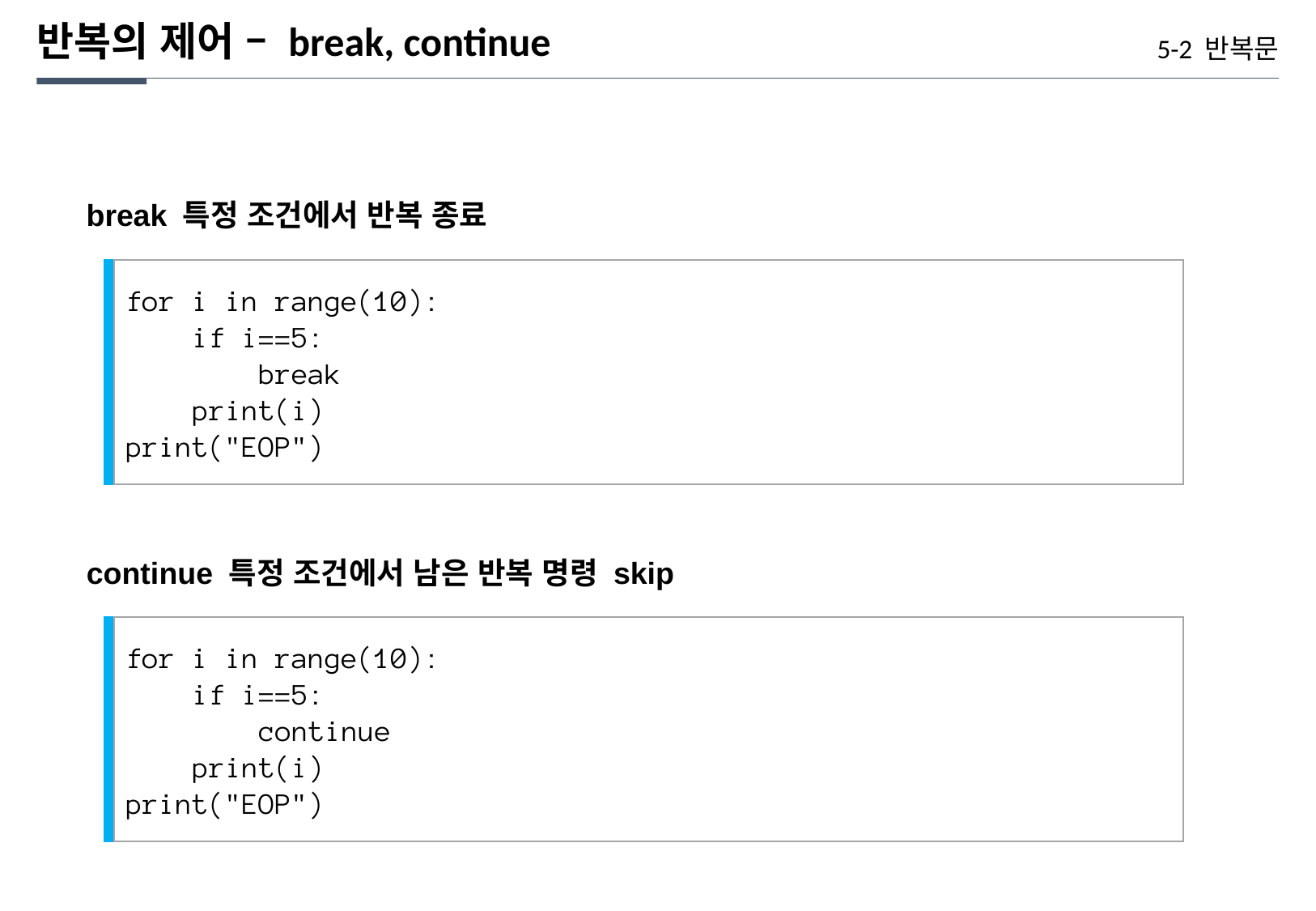

반복의 제어 – break, continue
5-2 반복문
break 특정 조건에서 반복 종료

for i in range(10):
    if i==5:
        break
    print(i)
print("EOP")
continue 특정 조건에서 남은 반복 명령 skip

for i in range(10):
    if i==5:
        continue
    print(i)
print("EOP")